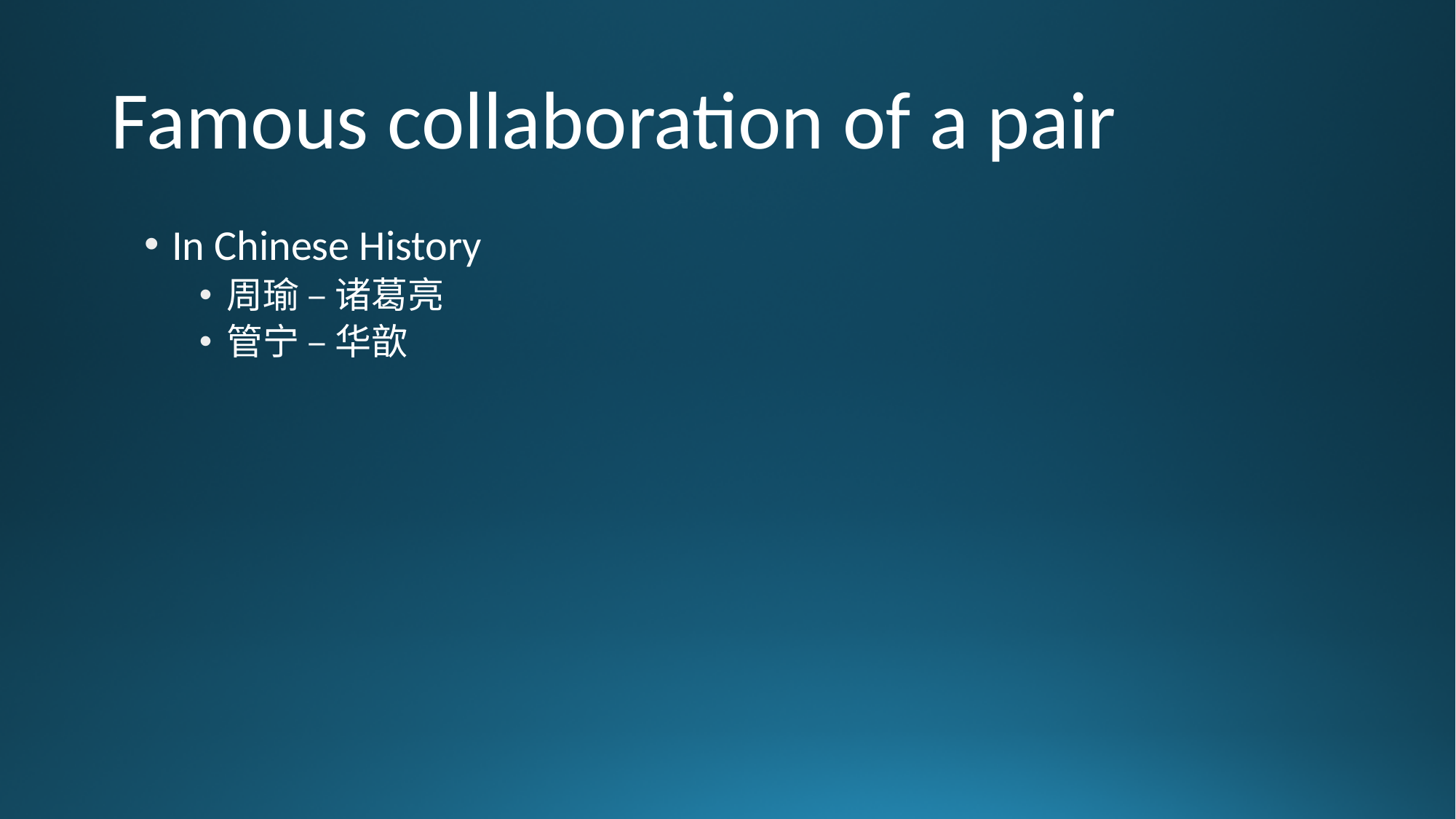

# Famous collaboration of a pair
In Chinese History
周瑜 – 诸葛亮
管宁 – 华歆